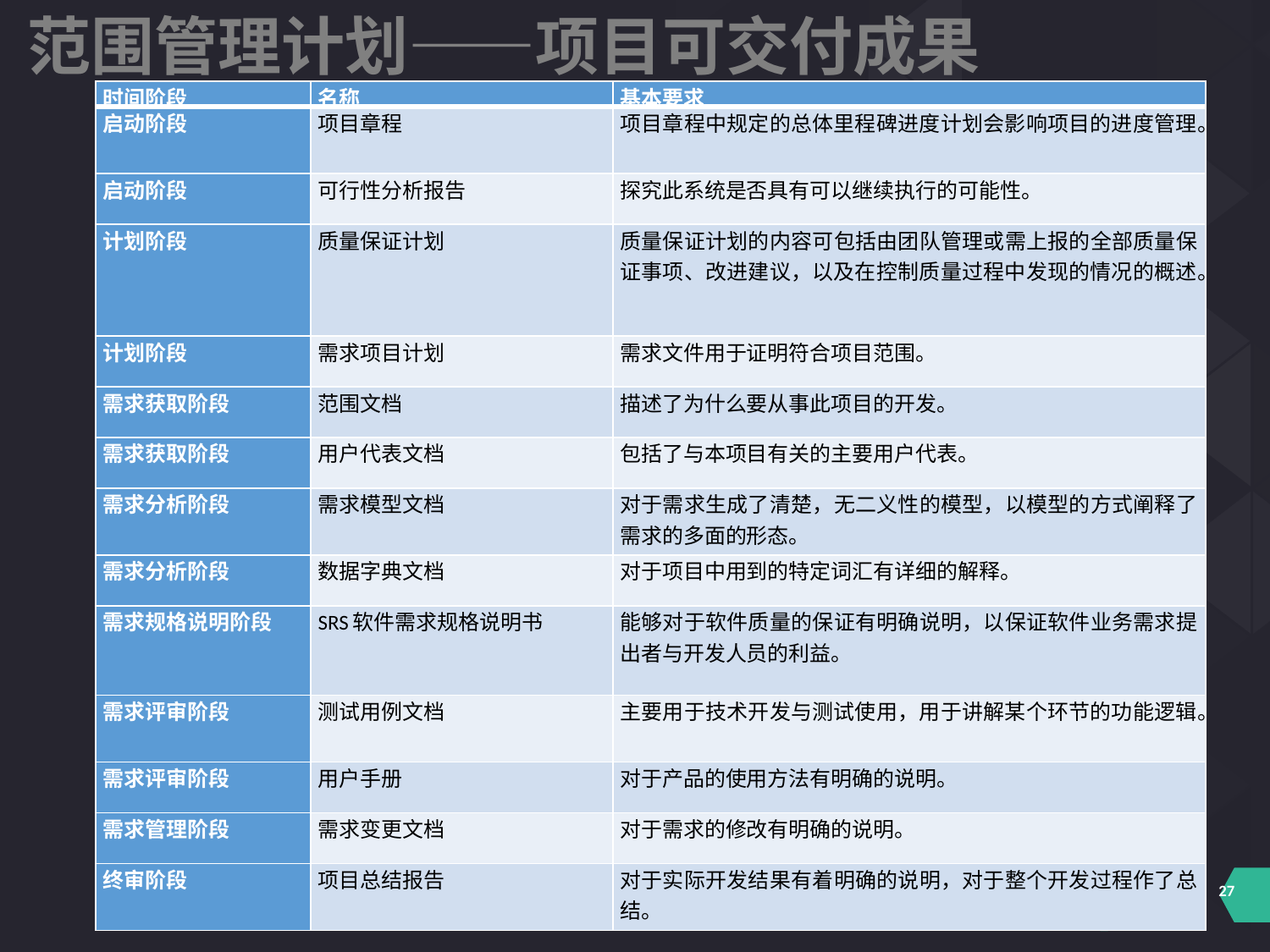

范围管理计划——项目可交付成果
| 时间阶段 | 名称 | 基本要求 |
| --- | --- | --- |
| 启动阶段 | 项目章程 | 项目章程中规定的总体里程碑进度计划会影响项目的进度管理。 |
| 启动阶段 | 可行性分析报告 | 探究此系统是否具有可以继续执行的可能性。 |
| 计划阶段 | 质量保证计划 | 质量保证计划的内容可包括由团队管理或需上报的全部质量保证事项、改进建议，以及在控制质量过程中发现的情况的概述。 |
| 计划阶段 | 需求项目计划 | 需求文件用于证明符合项目范围。 |
| 需求获取阶段 | 范围文档 | 描述了为什么要从事此项目的开发。 |
| 需求获取阶段 | 用户代表文档 | 包括了与本项目有关的主要用户代表。 |
| 需求分析阶段 | 需求模型文档 | 对于需求生成了清楚，无二义性的模型，以模型的方式阐释了需求的多面的形态。 |
| 需求分析阶段 | 数据字典文档 | 对于项目中用到的特定词汇有详细的解释。 |
| 需求规格说明阶段 | SRS软件需求规格说明书 | 能够对于软件质量的保证有明确说明，以保证软件业务需求提出者与开发人员的利益。 |
| 需求评审阶段 | 测试用例文档 | 主要用于技术开发与测试使用，用于讲解某个环节的功能逻辑。 |
| 需求评审阶段 | 用户手册 | 对于产品的使用方法有明确的说明。 |
| 需求管理阶段 | 需求变更文档 | 对于需求的修改有明确的说明。 |
| 终审阶段 | 项目总结报告 | 对于实际开发结果有着明确的说明，对于整个开发过程作了总结。 |